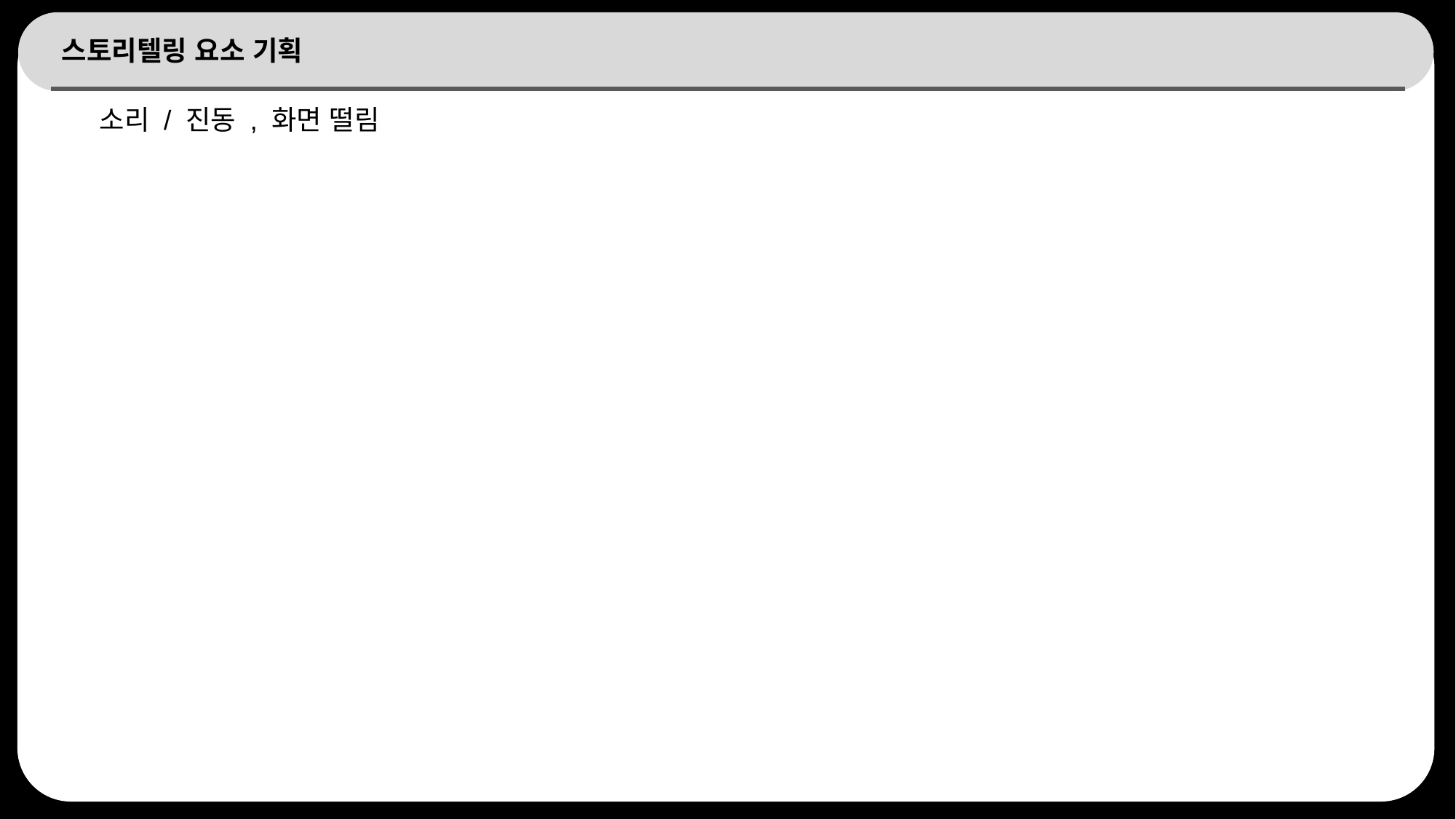

# 스토리텔링 요소 기획
소리 / 진동 , 화면 떨림
13